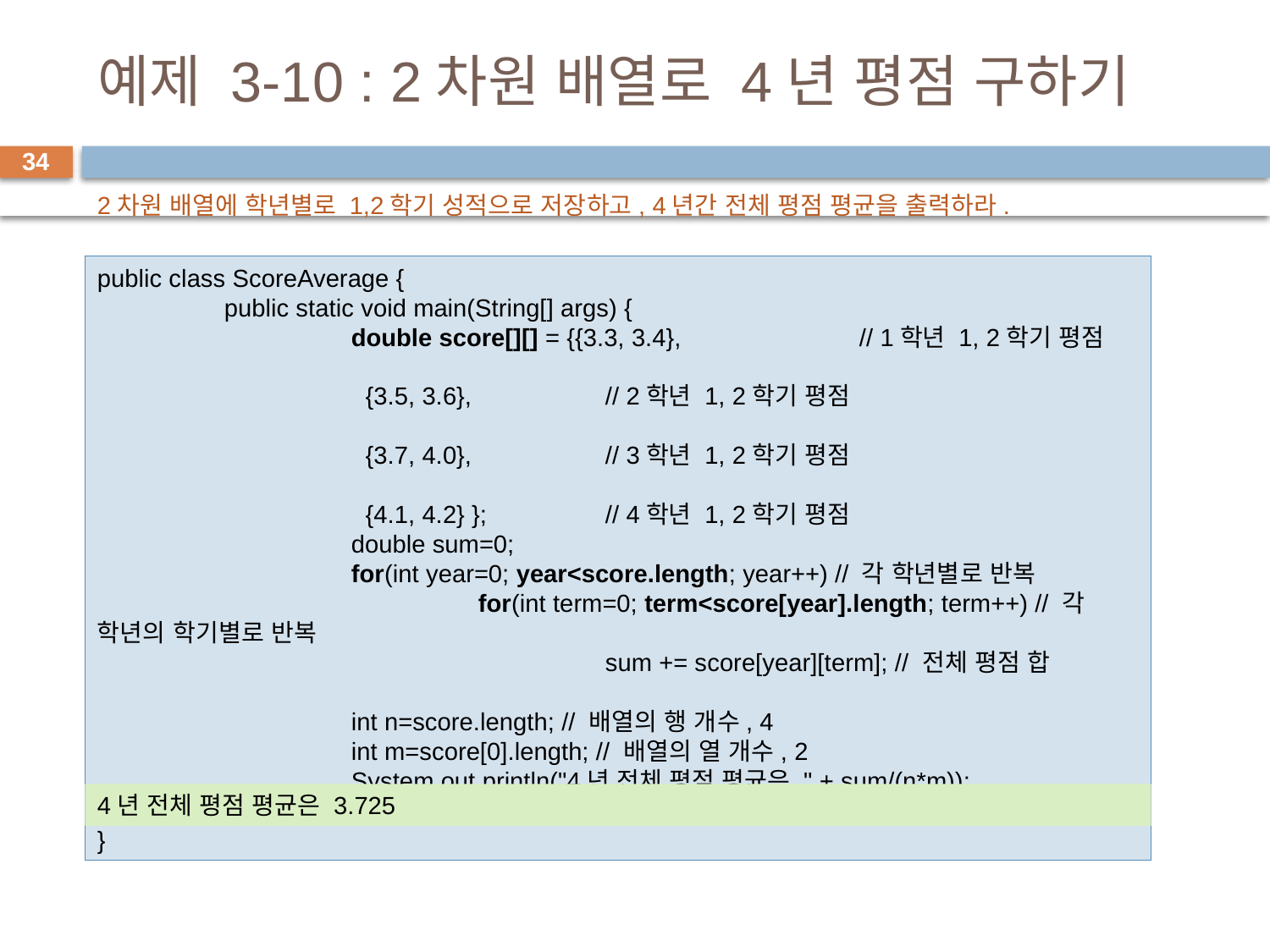

# 예제 3-10 : 2차원 배열로 4년 평점 구하기
34
2차원 배열에 학년별로 1,2학기 성적으로 저장하고, 4년간 전체 평점 평균을 출력하라.
public class ScoreAverage {
	public static void main(String[] args) {
		double score[][] = {{3.3, 3.4},		// 1학년 1, 2학기 평점
										  {3.5, 3.6},		// 2학년 1, 2학기 평점
										  {3.7, 4.0},		// 3학년 1, 2학기 평점
										  {4.1, 4.2} };	// 4학년 1, 2학기 평점
		double sum=0;
		for(int year=0; year<score.length; year++) // 각 학년별로 반복
			for(int term=0; term<score[year].length; term++) // 각 학년의 학기별로 반복
				sum += score[year][term]; // 전체 평점 합

		int n=score.length; // 배열의 행 개수, 4
		int m=score[0].length; // 배열의 열 개수, 2
		System.out.println("4년 전체 평점 평균은 " + sum/(n*m));
	}
}
4년 전체 평점 평균은 3.725